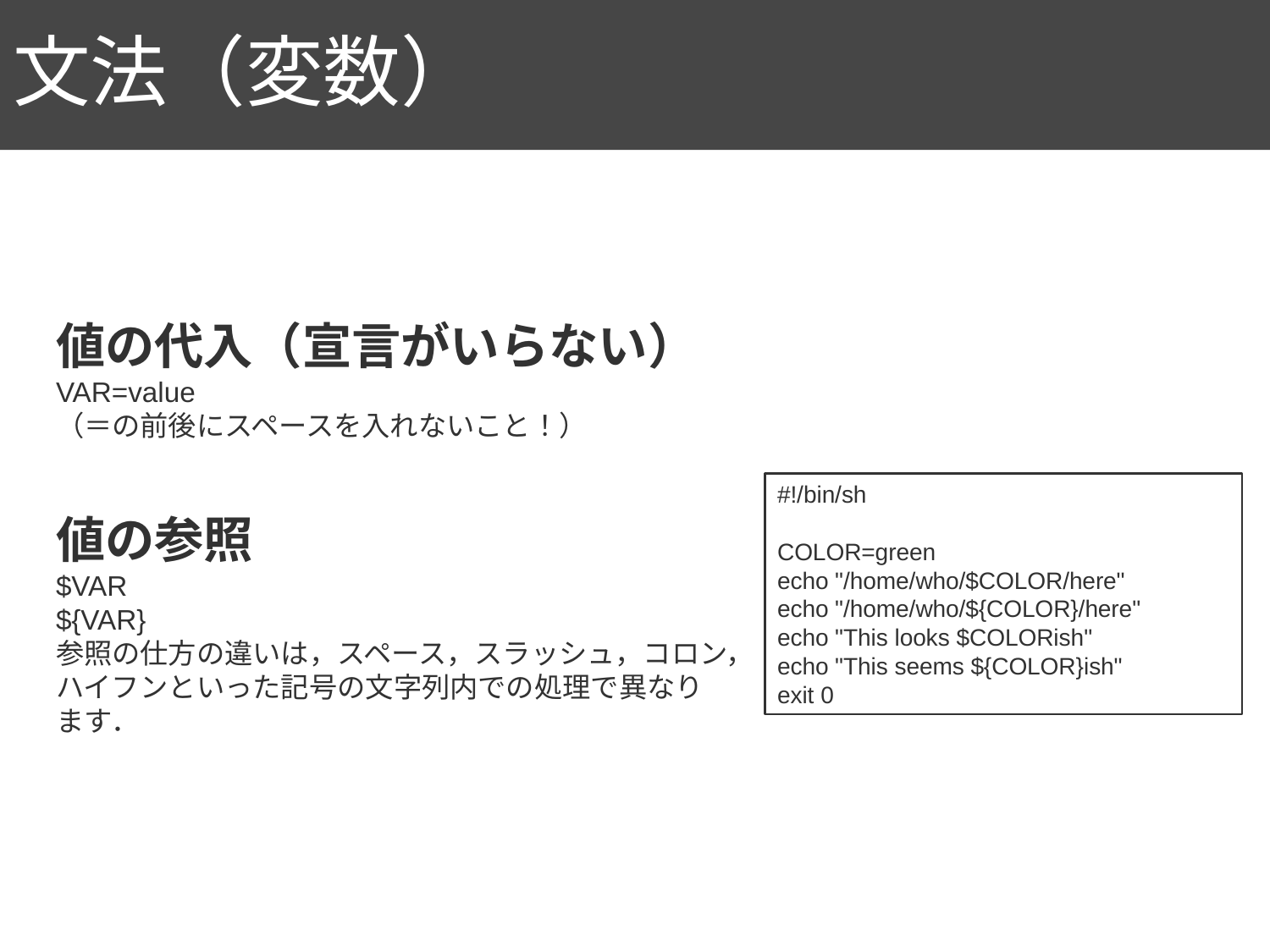

# 文法（変数）
81
値の代入（宣言がいらない）
VAR=value
（＝の前後にスペースを入れないこと！）

値の参照
$VAR
${VAR}
参照の仕方の違いは，スペース，スラッシュ，コロン，ハイフンといった記号の文字列内での処理で異なります．
#!/bin/sh

COLOR=green
echo "/home/who/$COLOR/here"
echo "/home/who/${COLOR}/here"
echo "This looks $COLORish"
echo "This seems ${COLOR}ish"
exit 0